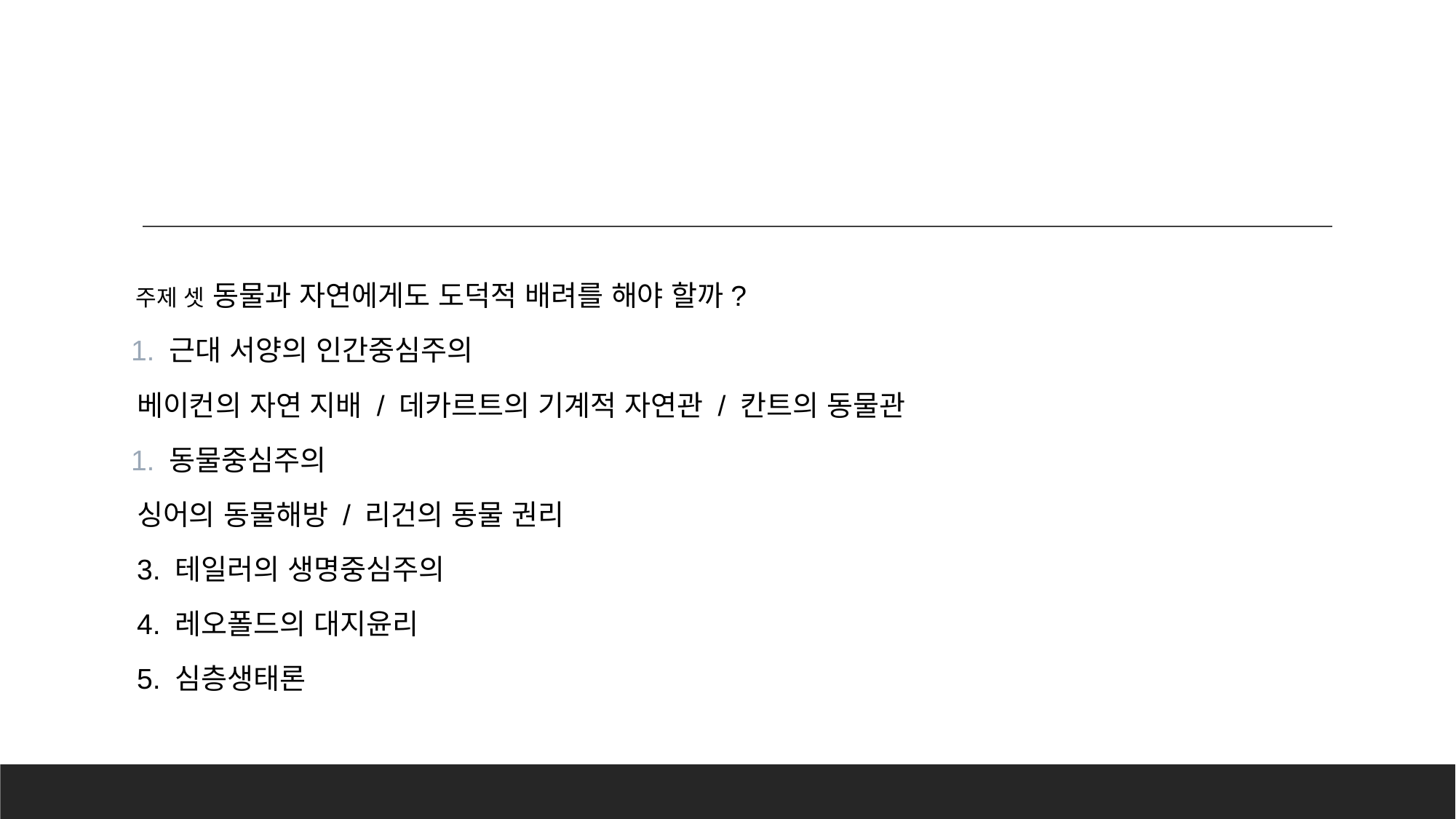

#
주제 셋 동물과 자연에게도 도덕적 배려를 해야 할까?
근대 서양의 인간중심주의
베이컨의 자연 지배 / 데카르트의 기계적 자연관 / 칸트의 동물관
동물중심주의
싱어의 동물해방 / 리건의 동물 권리
3. 테일러의 생명중심주의
4. 레오폴드의 대지윤리
5. 심층생태론